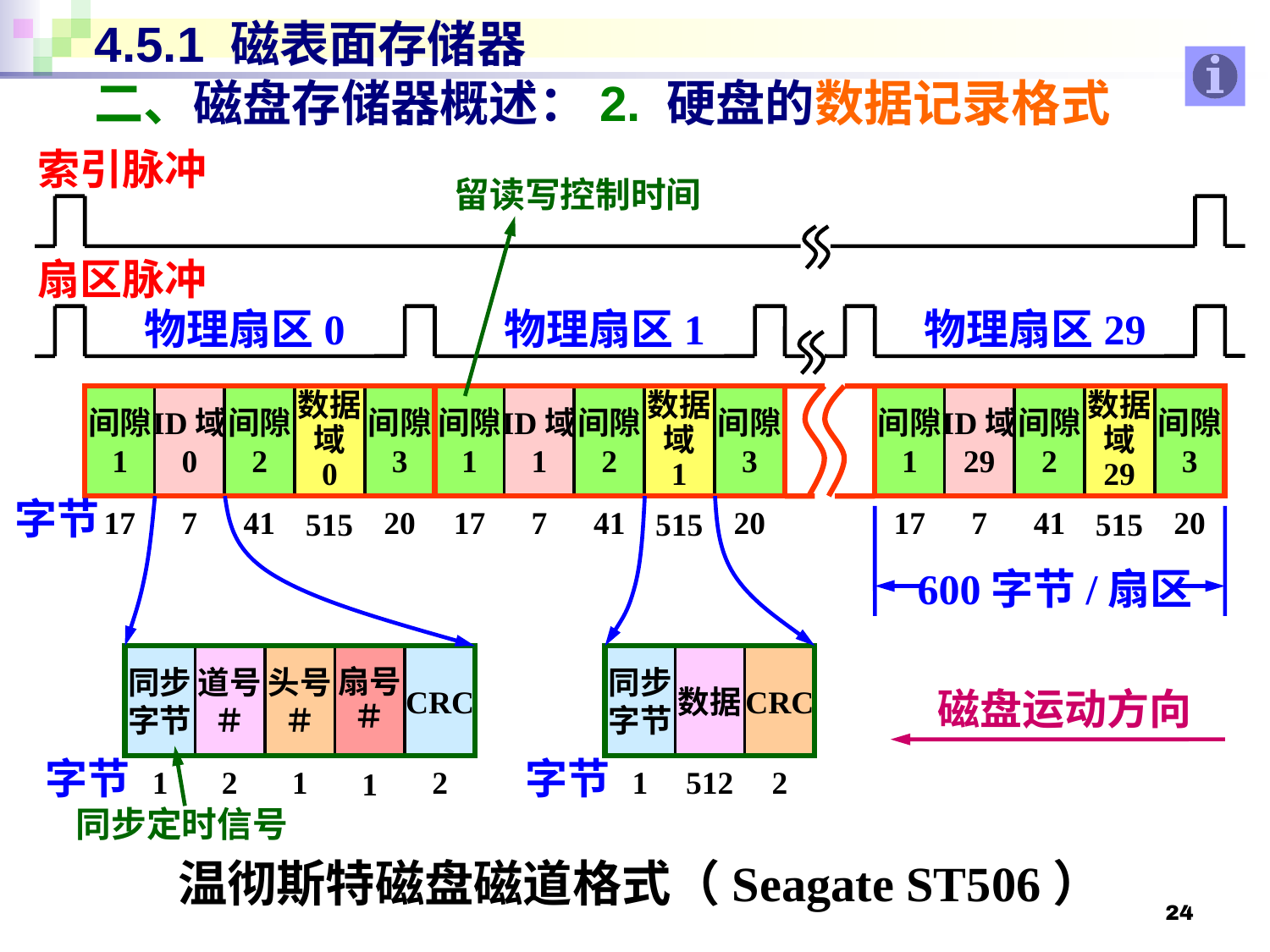

# 4.5.1 磁表面存储器 二、磁盘存储器概述：2. 硬盘的数据记录格式

索引脉冲
留读写控制时间

扇区脉冲

物理扇区0
物理扇区1
物理扇区29

间隙
1
ID域
0
间隙
2
数据
域
0
间隙
3
间隙
1

ID域
1
间隙
2
数据
域
1
间隙
3

间隙
1

ID域
29
间隙
2
数据
域
29
间隙
3
字节
17
7
41
515
20

17
7
41
515
20

17
7
41
515
20

600字节/扇区

同步
字节
道号
＃
头号
＃
扇号
＃
CRC

同步
字节
数据
CRC
磁盘运动方向

字节

字节
1
2
1
1
2
1
512
2
同步定时信号
温彻斯特磁盘磁道格式（Seagate ST506）
24